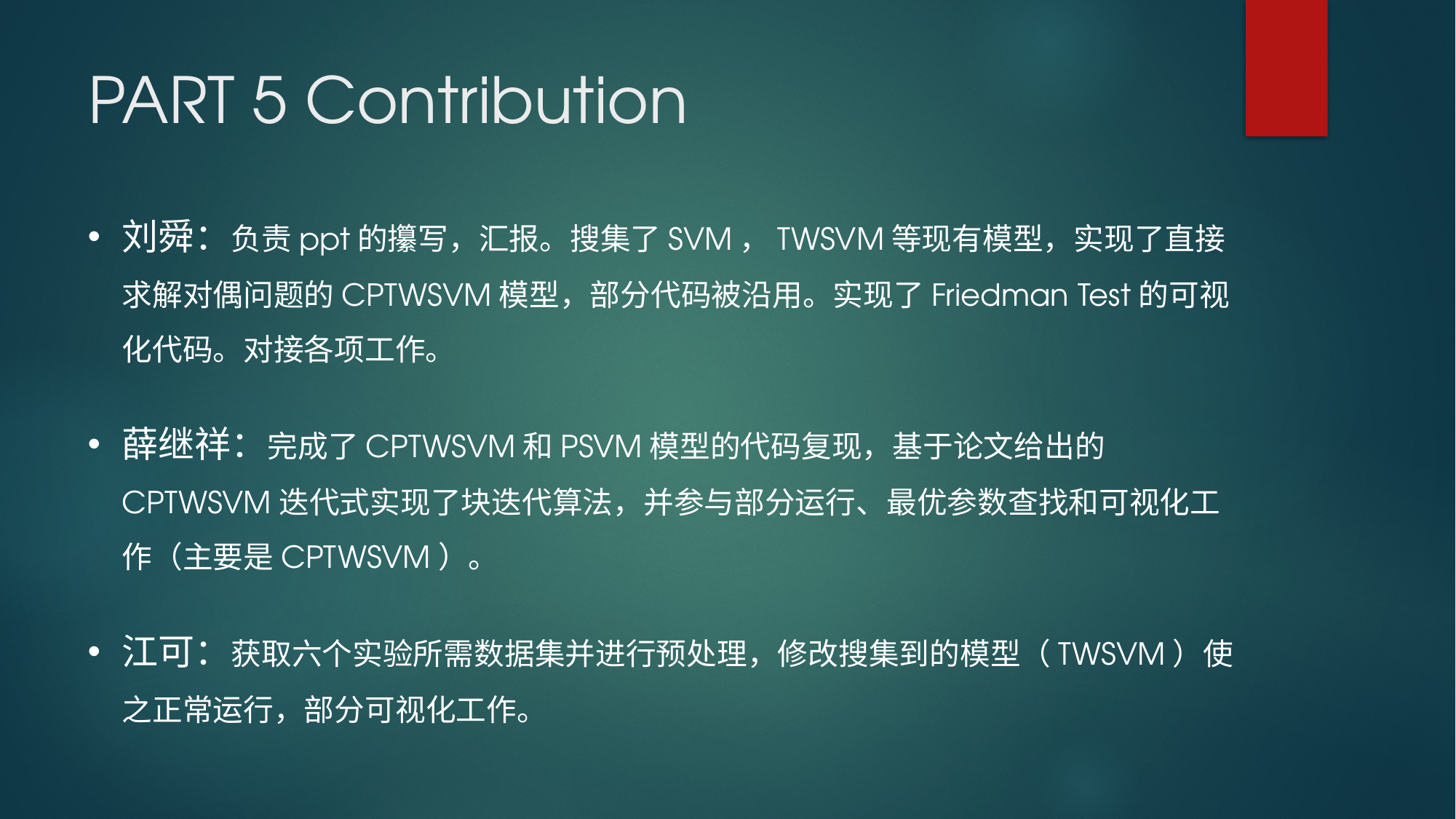

# PART 5 Contribution
刘舜：负责ppt的攥写，汇报。搜集了SVM，TWSVM等现有模型，实现了直接求解对偶问题的CPTWSVM模型，部分代码被沿用。实现了Friedman Test的可视化代码。对接各项工作。

薛继祥：完成了CPTWSVM和PSVM模型的代码复现，基于论文给出的CPTWSVM迭代式实现了块迭代算法，并参与部分运行、最优参数查找和可视化工作（主要是CPTWSVM）。

江可：获取六个实验所需数据集并进行预处理，修改搜集到的模型（TWSVM）使之正常运行，部分可视化工作。